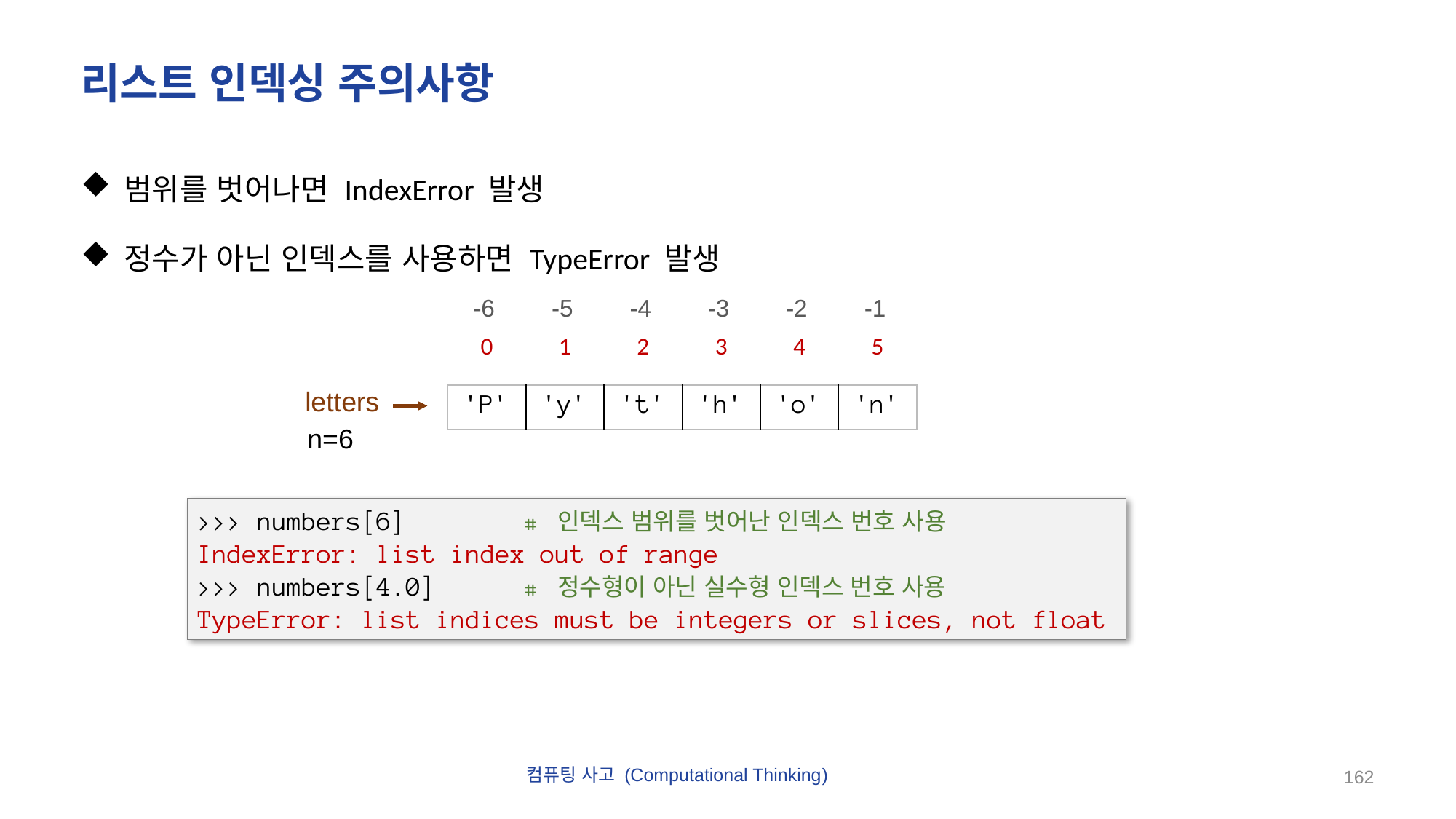

# 리스트 인덱싱 주의사항
범위를 벗어나면 IndexError 발생
정수가 아닌 인덱스를 사용하면 TypeError 발생

| -6 | -5 | -4 | -3 | -2 | -1 |
| --- | --- | --- | --- | --- | --- |
| 0 | 1 | 2 | 3 | 4 | 5 |
| --- | --- | --- | --- | --- | --- |
letters
n=6
| 'P' | 'y' | 't' | 'h' | 'o' | 'n' |
| --- | --- | --- | --- | --- | --- |
>>> numbers[6]   	# 인덱스 범위를 벗어난 인덱스 번호 사용
IndexError: list index out of range
>>> numbers[4.0] 	# 정수형이 아닌 실수형 인덱스 번호 사용
TypeError: list indices must be integers or slices, not float